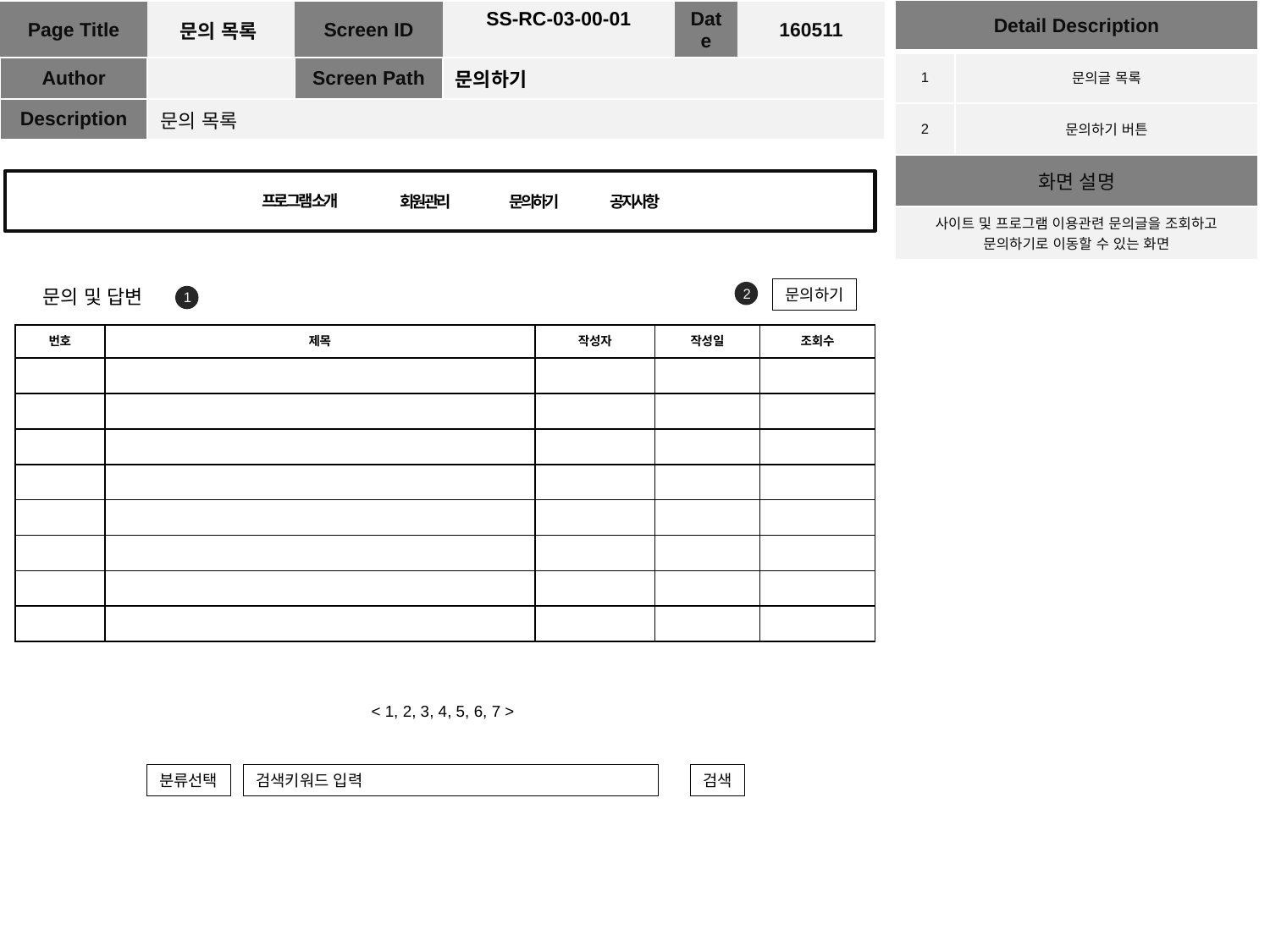

| Detail Description |  |
| --- | --- |
| 1 | 문의글 목록 |
| 2 | 문의하기 버튼 |
| 화면 설명 |  |
| 사이트 및 프로그램 이용관련 문의글을 조회하고 문의하기로 이동할 수 있는 화면 |  |
| Page Title | 문의 목록 | Screen ID | SS-RC-03-00-01 | Date | 160511 |
| --- | --- | --- | --- | --- | --- |
| Author |  | Screen Path | 문의하기 |  |  |
| Description | 문의 목록 |  |  |  |  |

프로그램 소개
회원관리
문의하기
공지사항
2

문의 및 답변
문의하기
1

| 번호 | 제목 | 작성자 | 작성일 | 조회수 |
| --- | --- | --- | --- | --- |
|  |  |  |  |  |
|  |  |  |  |  |
|  |  |  |  |  |
|  |  |  |  |  |
|  |  |  |  |  |
|  |  |  |  |  |
|  |  |  |  |  |
|  |  |  |  |  |
< 1, 2, 3, 4, 5, 6, 7 >
분류선택
검색키워드 입력
검색